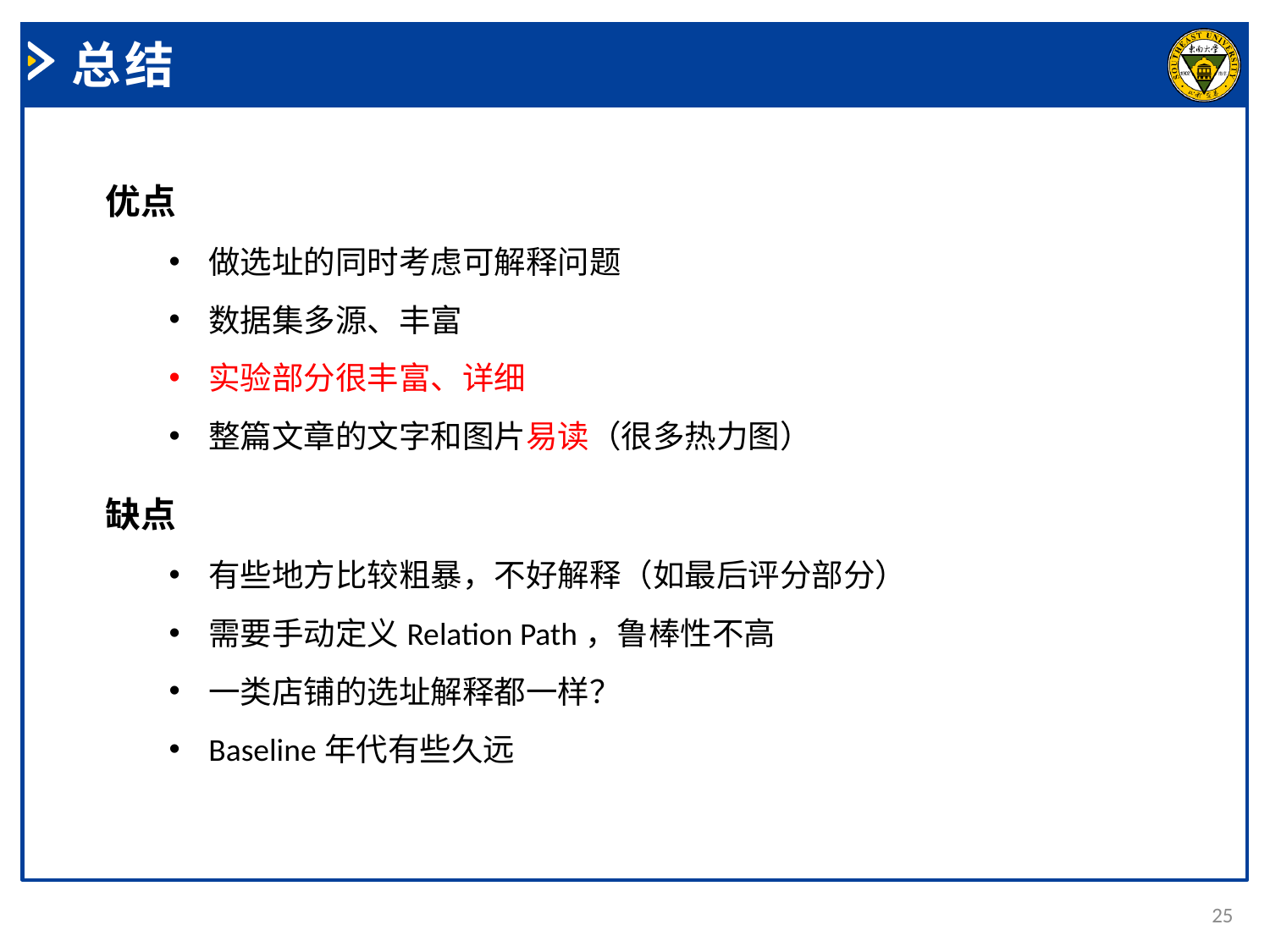

总结
优点
做选址的同时考虑可解释问题
数据集多源、丰富
实验部分很丰富、详细
整篇文章的文字和图片易读（很多热力图）
缺点
有些地方比较粗暴，不好解释（如最后评分部分）
需要手动定义Relation Path，鲁棒性不高
一类店铺的选址解释都一样？
Baseline年代有些久远
25